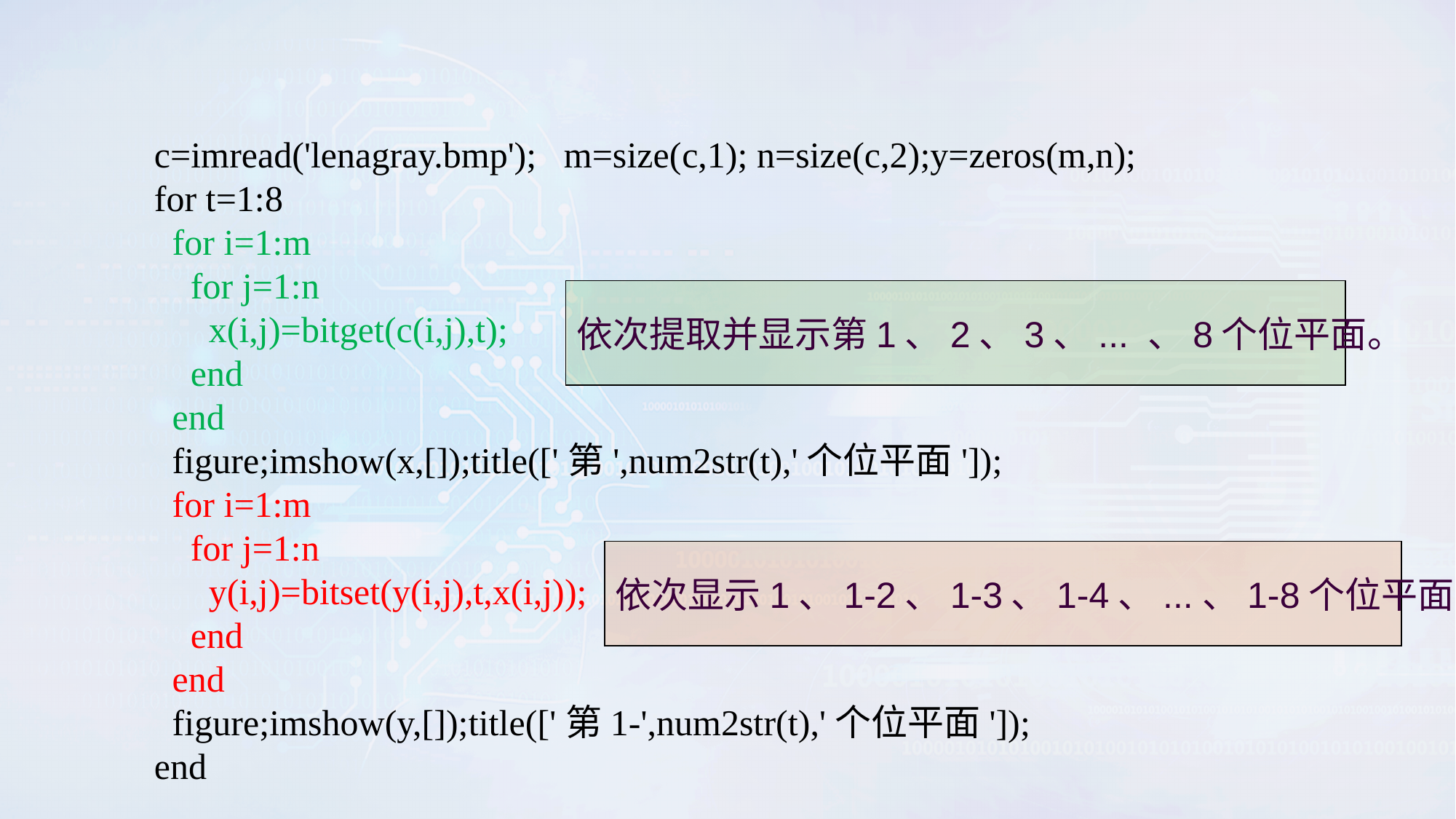

c=imread('lenagray.bmp');   m=size(c,1); n=size(c,2);y=zeros(m,n);
for t=1:8
  for i=1:m
    for j=1:n
      x(i,j)=bitget(c(i,j),t);
    end
  end
  figure;imshow(x,[]);title(['第',num2str(t),'个位平面']);
  for i=1:m
    for j=1:n
      y(i,j)=bitset(y(i,j),t,x(i,j));
    end
  end
  figure;imshow(y,[]);title(['第1-',num2str(t),'个位平面']);
end
依次提取并显示第1、2、3、... 、8个位平面。
依次显示1、1-2、1-3、1-4、...、1-8个位平面。